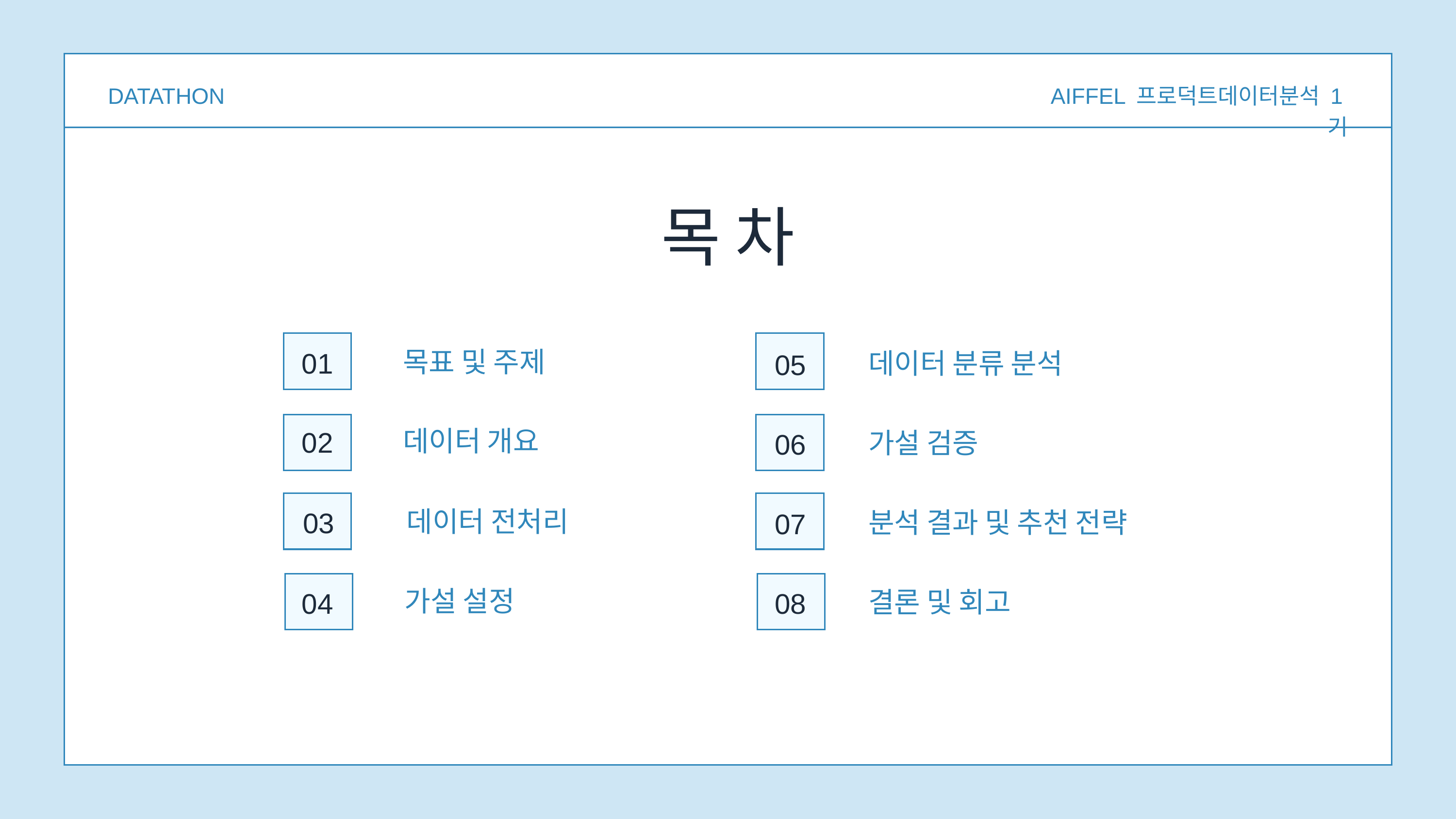

DATATHON

AIFFEL 프로덕트데이터분석 1기

목 차

목표 및 주제
01
데이터 분류 분석
05

데이터 개요
02
가설 검증
06

데이터 전처리
분석 결과 및 추천 전략
03
07

가설 설정
결론 및 회고
04
08